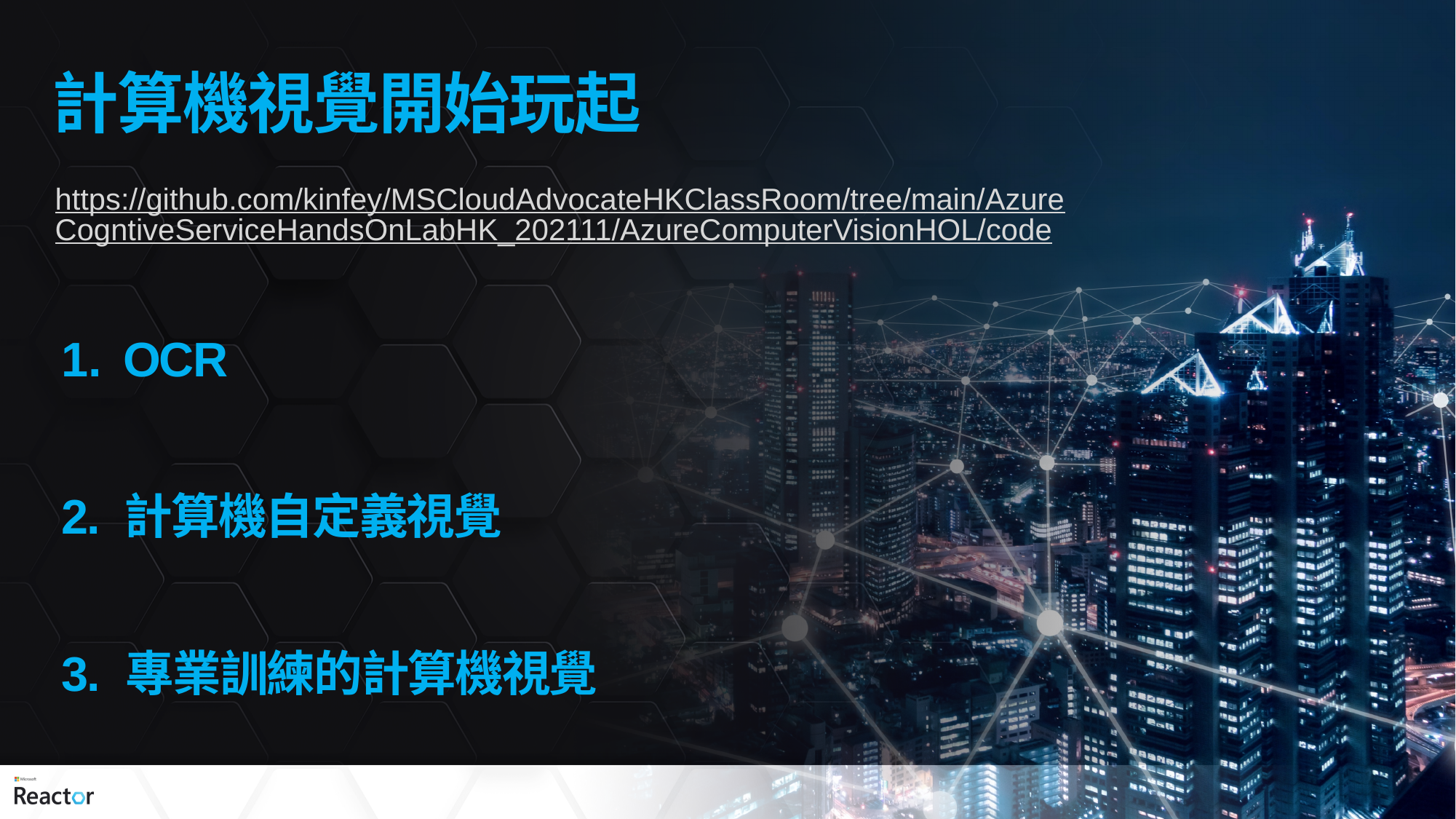

# 計算機視覺開始玩起
https://github.com/kinfey/MSCloudAdvocateHKClassRoom/tree/main/AzureCogntiveServiceHandsOnLabHK_202111/AzureComputerVisionHOL/code
OCR

2. 計算機自定義視覺

3. 專業訓練的計算機視覺